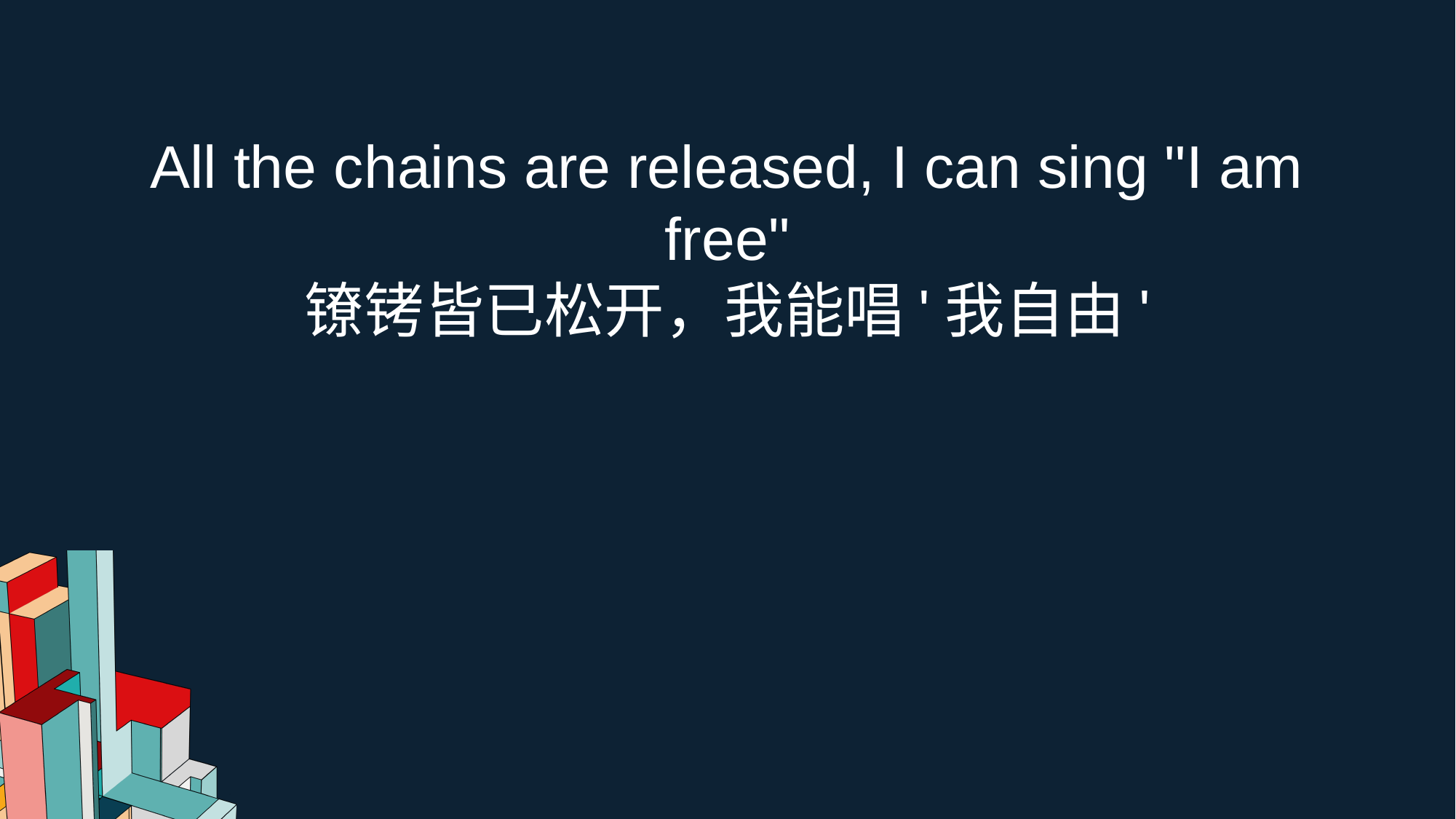

All the chains are released, I can sing "I am free"
镣铐皆已松开，我能唱'我自由'